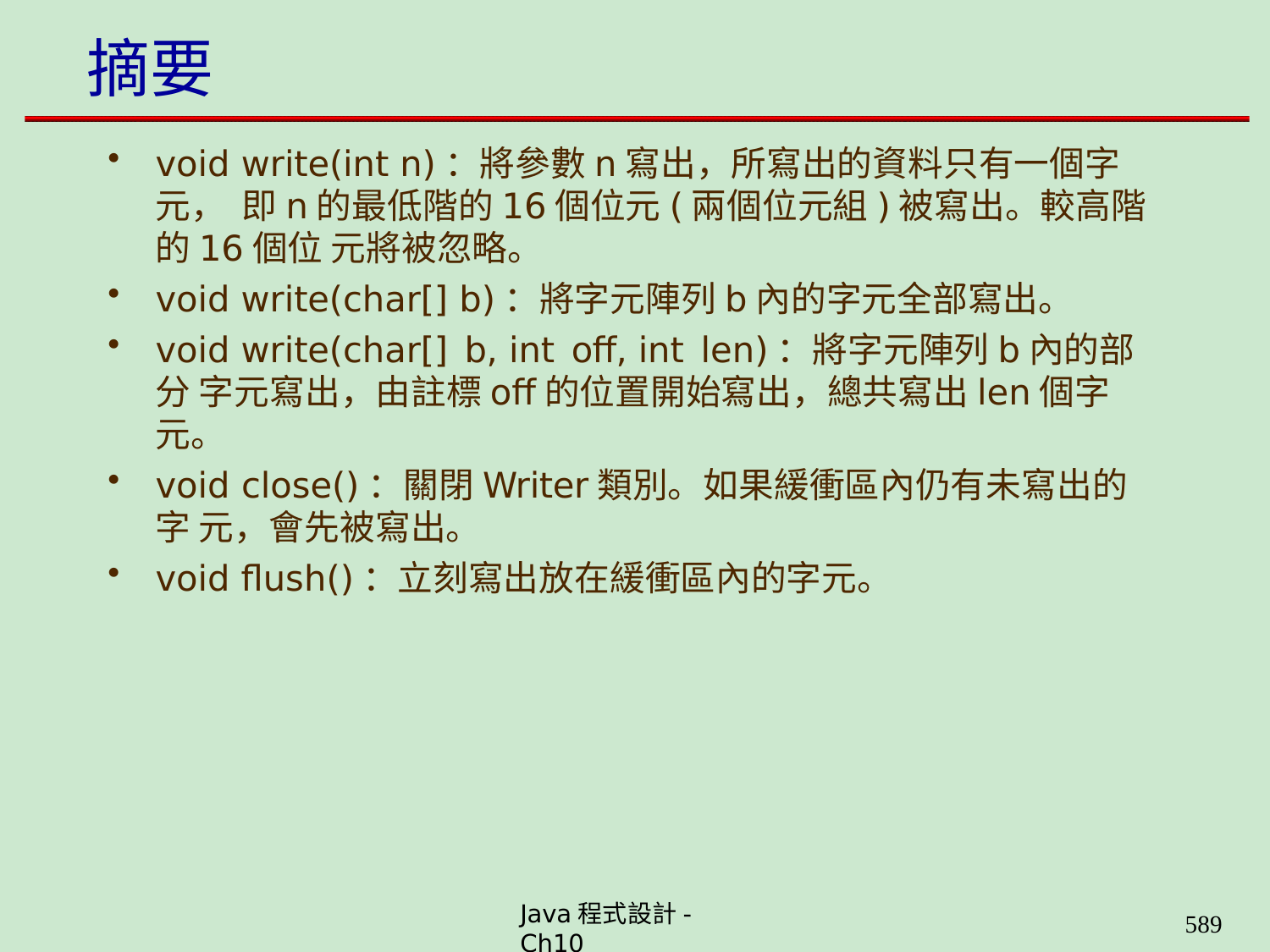

# 摘要
void write(int n)：將參數n寫出，所寫出的資料只有一個字元，  即n的最低階的16個位元(兩個位元組)被寫出。較高階的16個位 元將被忽略。
void write(char[] b)：將字元陣列b內的字元全部寫出。
void write(char[] b, int off, int len)：將字元陣列b內的部分 字元寫出，由註標off的位置開始寫出，總共寫出len個字元。
void close()：關閉Writer類別。如果緩衝區內仍有未寫出的字 元，會先被寫出。
void flush()：立刻寫出放在緩衝區內的字元。
Java程式設計-Ch10
589